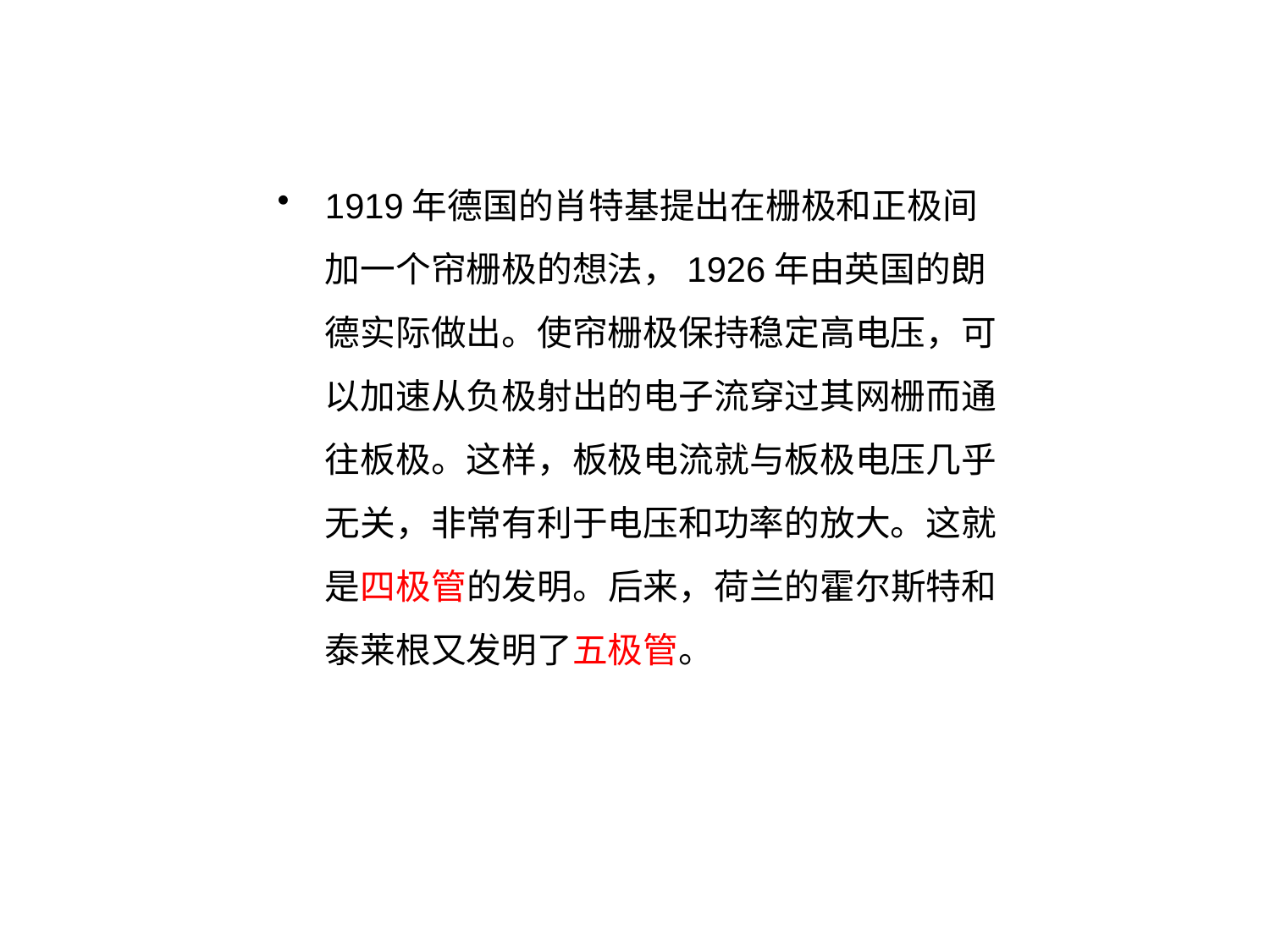

1919年德国的肖特基提出在栅极和正极间加一个帘栅极的想法，1926年由英国的朗德实际做出。使帘栅极保持稳定高电压，可以加速从负极射出的电子流穿过其网栅而通往板极。这样，板极电流就与板极电压几乎无关，非常有利于电压和功率的放大。这就是四极管的发明。后来，荷兰的霍尔斯特和泰莱根又发明了五极管。